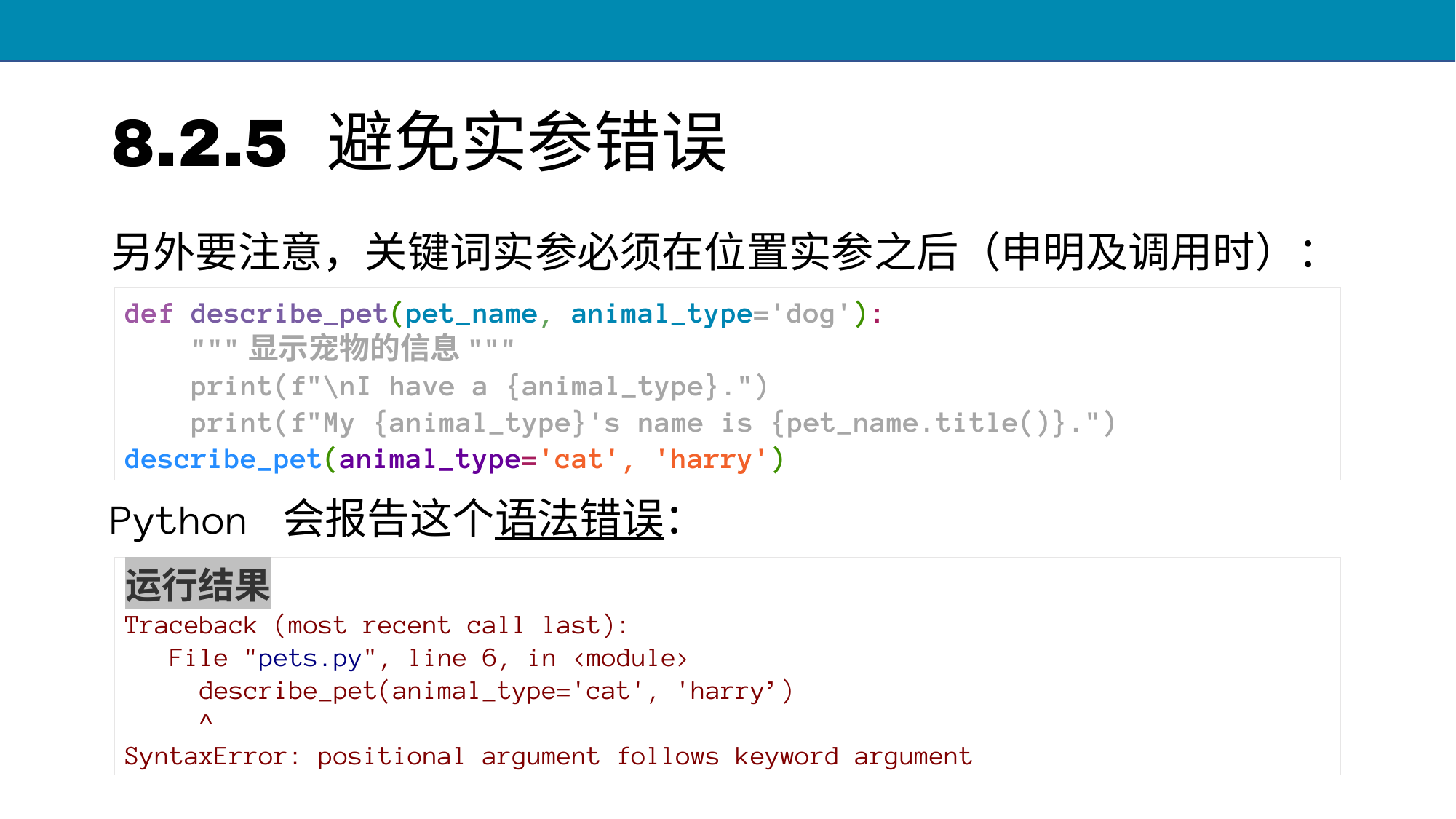

# 8.2.5 避免实参错误
另外要注意，关键词实参必须在位置实参之后（申明及调用时）：

Python 会报告这个语法错误：
def describe_pet(pet_name, animal_type='dog'):
    """显示宠物的信息"""
    print(f"\nI have a {animal_type}.")
    print(f"My {animal_type}'s name is {pet_name.title()}.")
describe_pet(animal_type='cat', 'harry')
运行结果
Traceback (most recent call last):
   File "pets.py", line 6, in <module>
     describe_pet(animal_type='cat', 'harry’)
     ^
SyntaxError: positional argument follows keyword argument